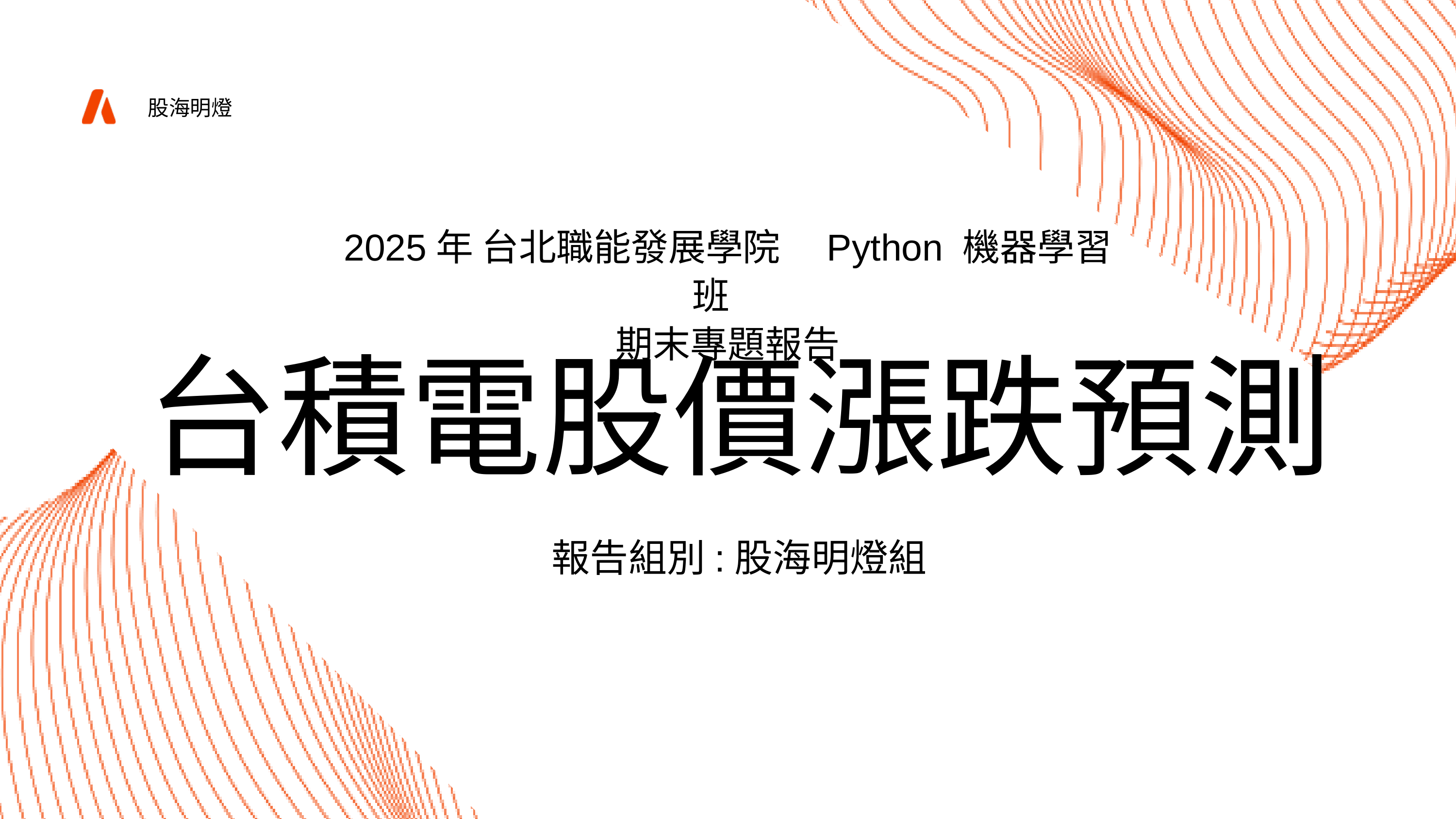

股海明燈
2025年 台北職能發展學院　Python 機器學習班
期末專題報告
台積電股價漲跌預測
報告組別:股海明燈組